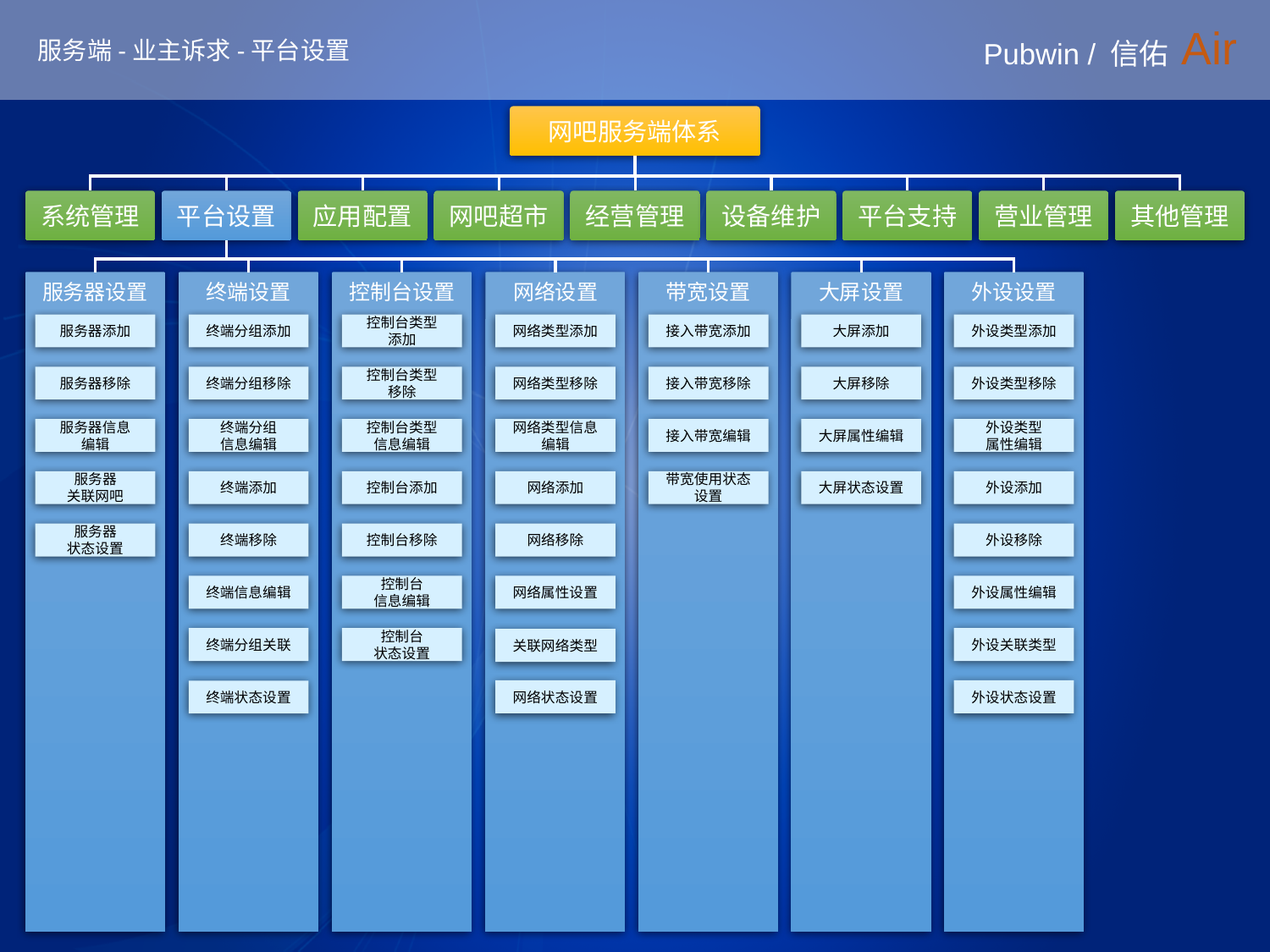

# Pubwin / 信佑 Air
服务端-业主诉求-平台设置
网吧服务端体系
系统管理
平台设置
应用配置
网吧超市
经营管理
设备维护
平台支持
营业管理
其他管理
服务器设置
终端设置
控制台设置
网络设置
带宽设置
大屏设置
外设设置
服务器添加
终端分组添加
控制台类型
添加
网络类型添加
接入带宽添加
大屏添加
外设类型添加
服务器移除
终端分组移除
控制台类型
移除
网络类型移除
接入带宽移除
大屏移除
外设类型移除
服务器信息
编辑
终端分组
信息编辑
控制台类型
信息编辑
网络类型信息编辑
接入带宽编辑
大屏属性编辑
外设类型
属性编辑
服务器
关联网吧
终端添加
控制台添加
网络添加
带宽使用状态设置
大屏状态设置
外设添加
服务器
状态设置
终端移除
控制台移除
网络移除
外设移除
网络属性设置
外设属性编辑
终端信息编辑
控制台
信息编辑
外设关联类型
终端分组关联
控制台
状态设置
关联网络类型
网络状态设置
外设状态设置
终端状态设置